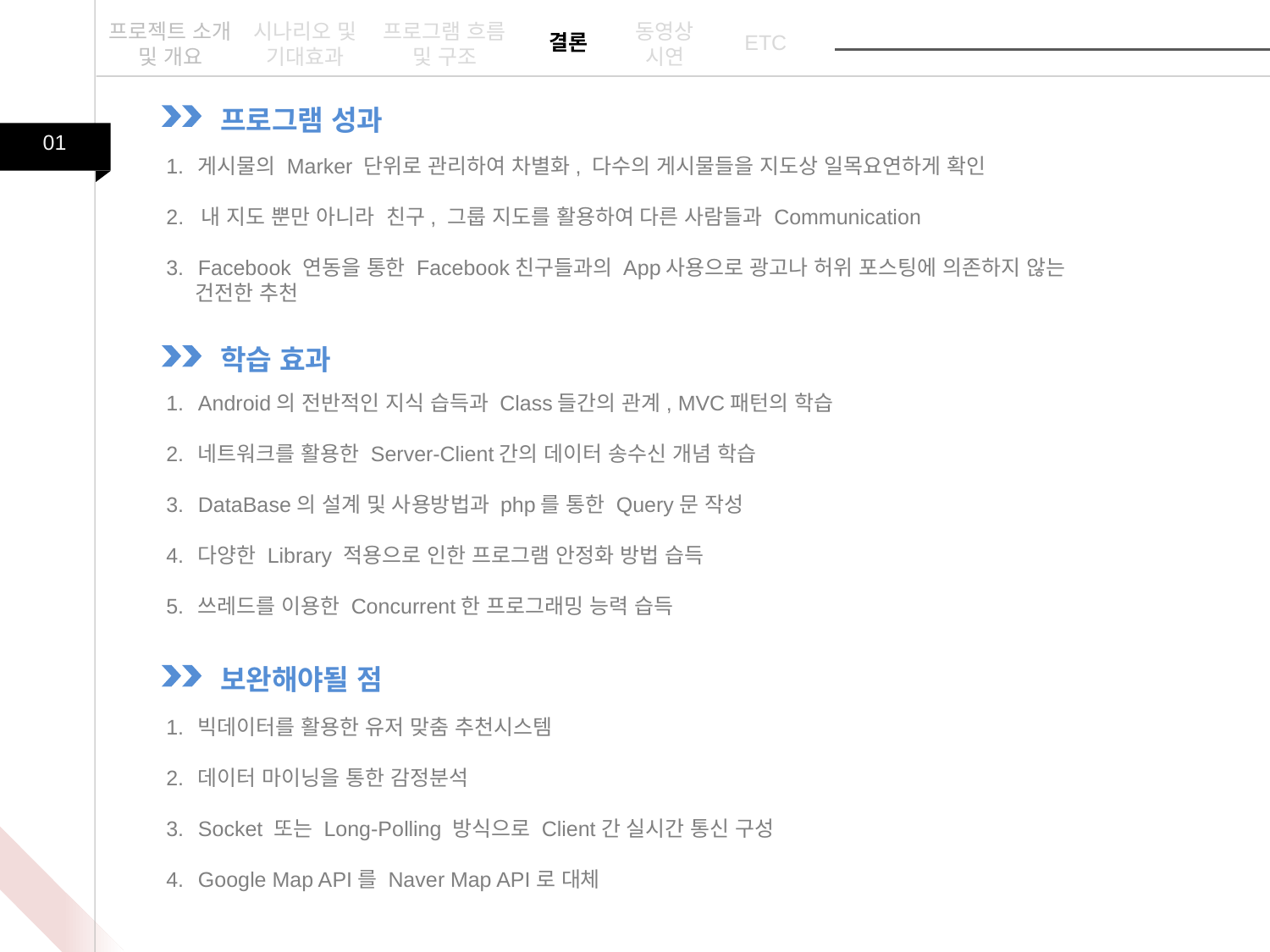

프로젝트 소개 및 개요
시나리오 및 기대효과
프로그램 흐름 및 구조
동영상
시연
ETC
결론
프로그램 성과

01

게시물의 Marker 단위로 관리하여 차별화, 다수의 게시물들을 지도상 일목요연하게 확인

2.  내 지도 뿐만 아니라  친구, 그룹 지도를 활용하여 다른 사람들과 Communication

Facebook 연동을 통한 Facebook친구들과의 App사용으로 광고나 허위 포스팅에 의존하지 않는
    건전한 추천

학습 효과

Android의 전반적인 지식 습득과 Class들간의 관계, MVC패턴의 학습

네트워크를 활용한 Server-Client간의 데이터 송수신 개념 학습

DataBase의 설계 및 사용방법과 php를 통한 Query문 작성

다양한 Library 적용으로 인한 프로그램 안정화 방법 습득

쓰레드를 이용한 Concurrent한 프로그래밍 능력 습득
보완해야될 점

빅데이터를 활용한 유저 맞춤 추천시스템

데이터 마이닝을 통한 감정분석

Socket 또는 Long-Polling 방식으로 Client간 실시간 통신 구성

Google Map API를 Naver Map API로 대체